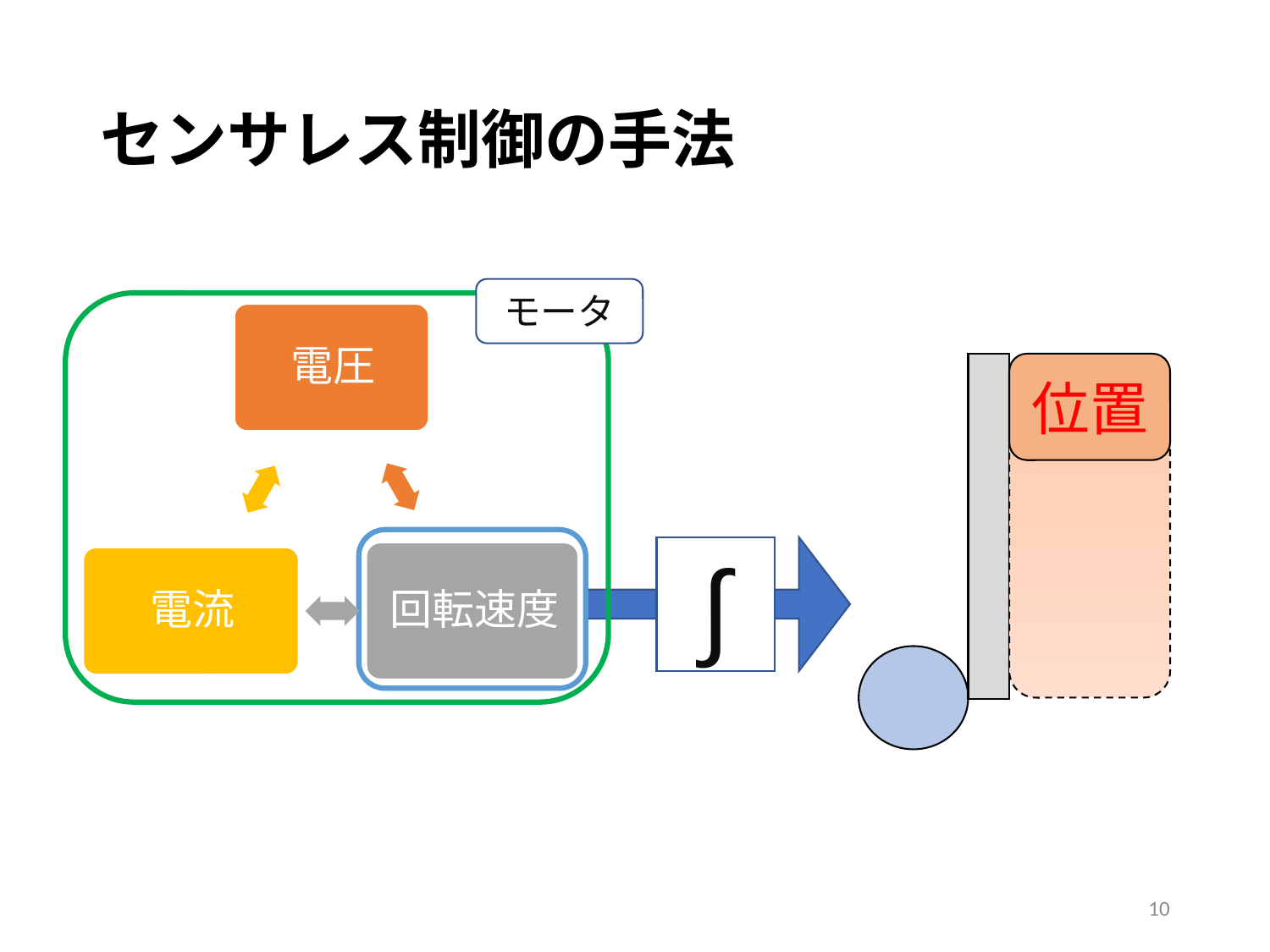

# センサレス制御の手法
モータ

電圧

回転速度

電流

位置

∫
10